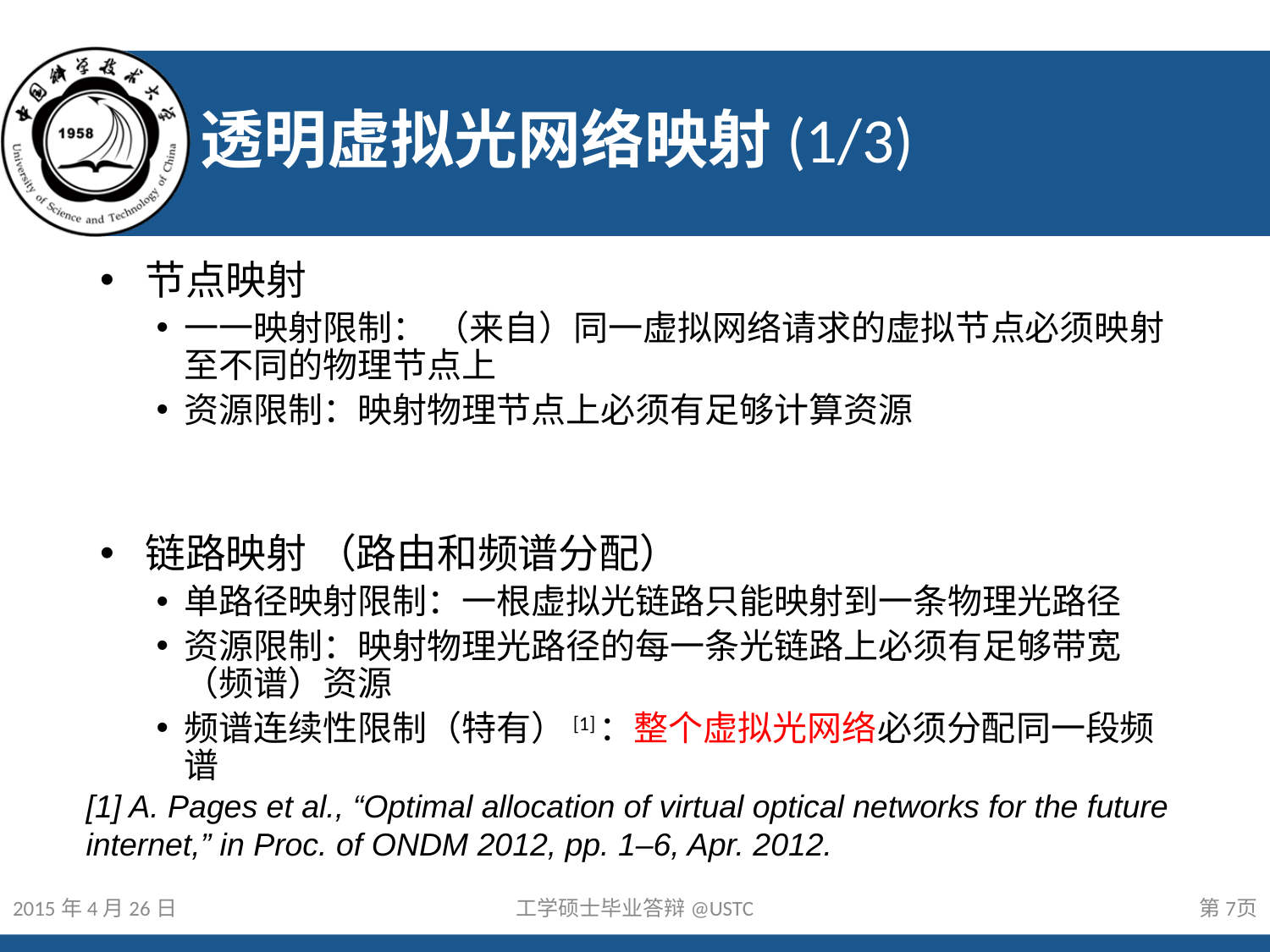

# 透明虚拟光网络映射(1/3)
 节点映射
一一映射限制： （来自）同一虚拟网络请求的虚拟节点必须映射至不同的物理节点上
资源限制：映射物理节点上必须有足够计算资源

 链路映射 （路由和频谱分配）
单路径映射限制：一根虚拟光链路只能映射到一条物理光路径
资源限制：映射物理光路径的每一条光链路上必须有足够带宽（频谱）资源
频谱连续性限制（特有）[1]：整个虚拟光网络必须分配同一段频谱

[1] A. Pages et al., “Optimal allocation of virtual optical networks for the future internet,” in Proc. of ONDM 2012, pp. 1–6, Apr. 2012.
2015年4月26日
工学硕士毕业答辩@USTC
7